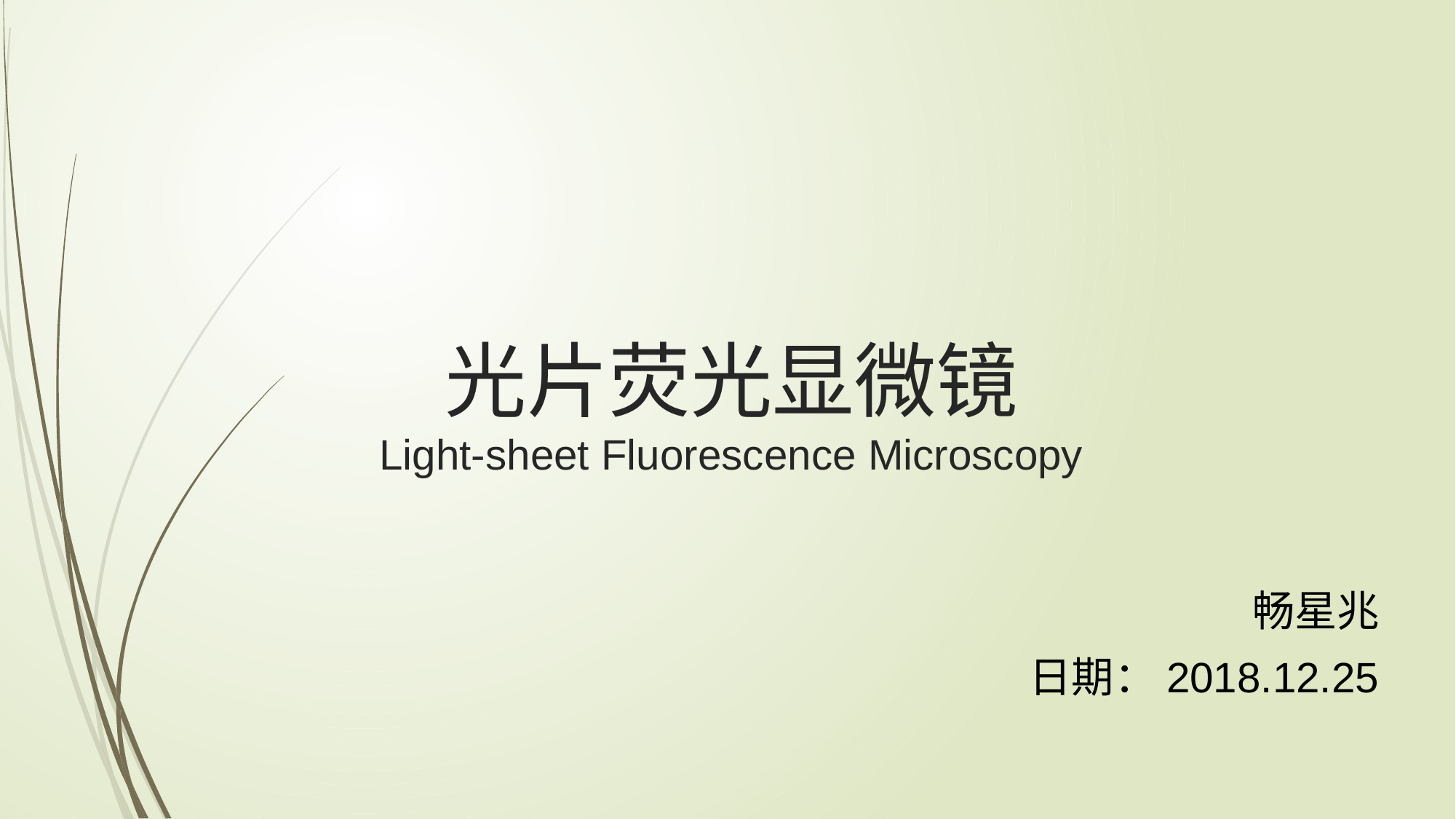

# 光片荧光显微镜 Light-sheet Fluorescence Microscopy
畅星兆
日期：2018.12.25